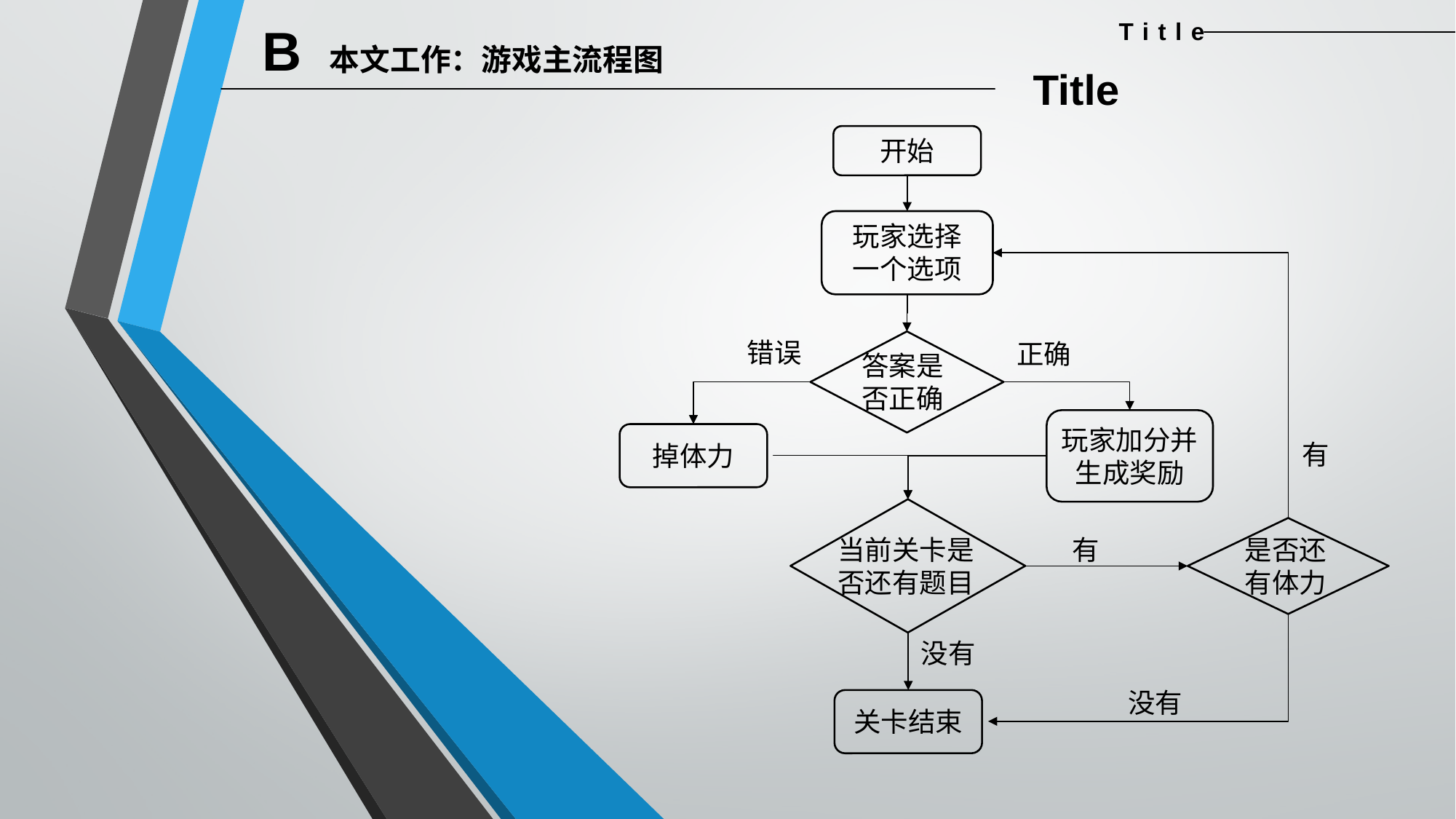

B 本文工作：游戏主流程图
Title
Title

开始

玩家选择
一个选项
错误

答案是
否正确
正确

玩家加分并
生成奖励

掉体力
有

当前关卡是否还有题目

是否还
有体力
有
没有
没有

关卡结束